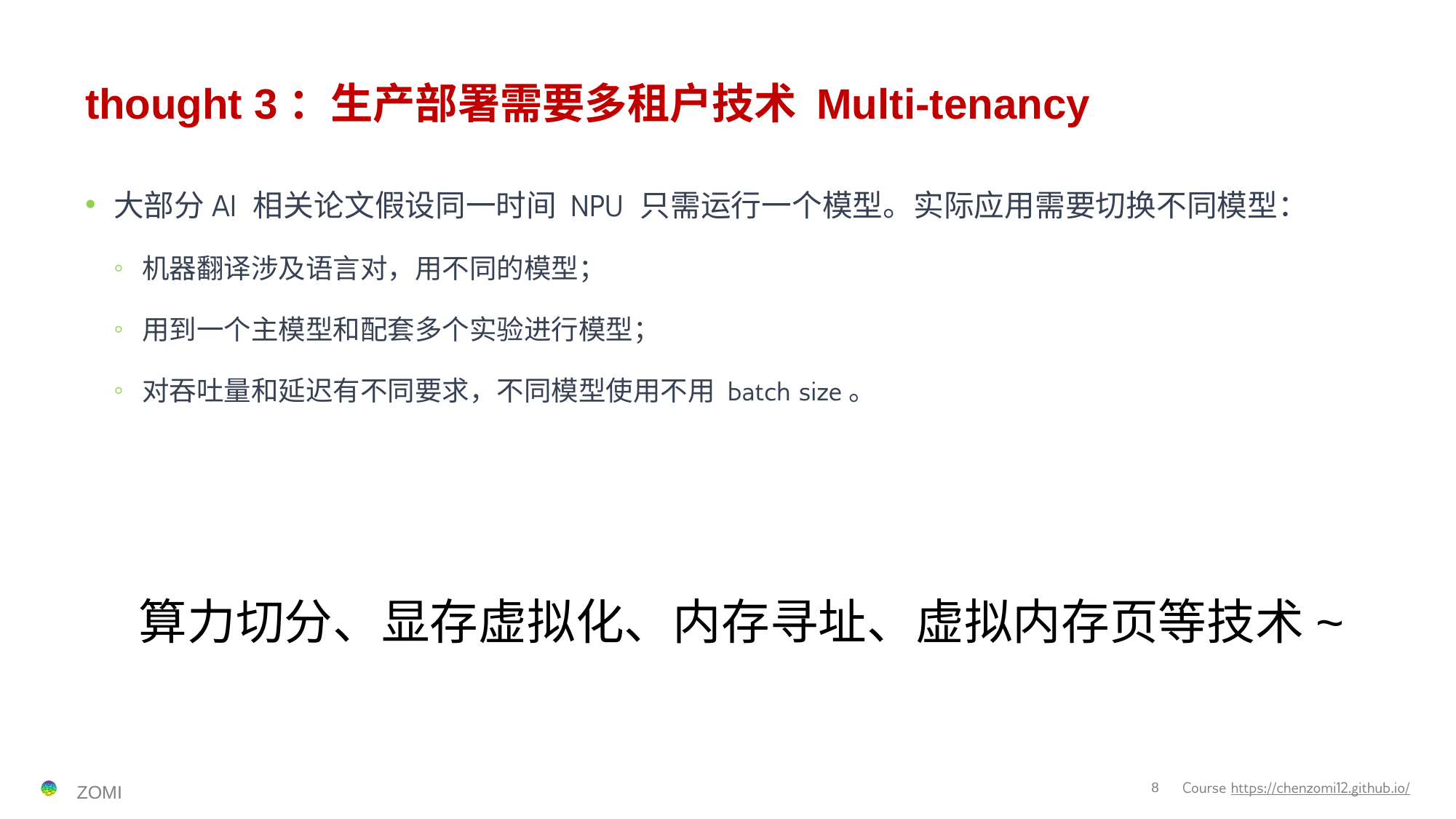

# thought 3：生产部署需要多租户技术 Multi-tenancy
大部分AI 相关论文假设同一时间 NPU 只需运行一个模型。实际应用需要切换不同模型：
机器翻译涉及语言对，用不同的模型；
用到一个主模型和配套多个实验进行模型；
对吞吐量和延迟有不同要求，不同模型使用不用 batch size。
算力切分、显存虚拟化、内存寻址、虚拟内存页等技术~